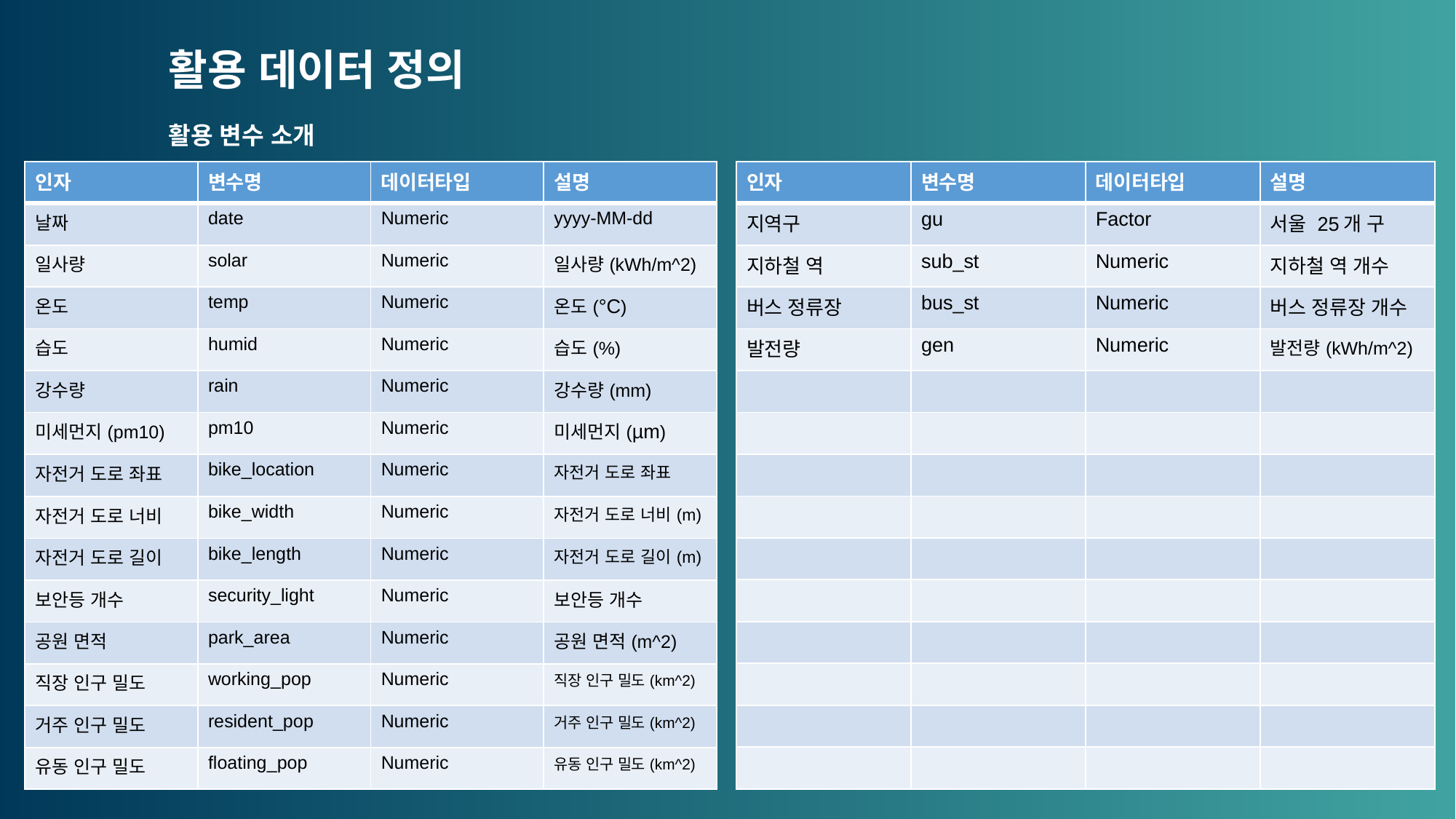

활용 데이터 정의
활용 변수 소개
| 인자 | 변수명 | 데이터타입 | 설명 |
| --- | --- | --- | --- |
| 지역구 | gu | Factor | 서울 25개 구 |
| 지하철 역 | sub\_st | Numeric | 지하철 역 개수 |
| 버스 정류장 | bus\_st | Numeric | 버스 정류장 개수 |
| 발전량 | gen | Numeric | 발전량(kWh/m^2) |
|  |  |  |  |
|  |  |  |  |
|  |  |  |  |
|  |  |  |  |
|  |  |  |  |
|  |  |  |  |
|  |  |  |  |
|  |  |  |  |
|  |  |  |  |
|  |  |  |  |
| 인자 | 변수명 | 데이터타입 | 설명 |
| --- | --- | --- | --- |
| 날짜 | date | Numeric | yyyy-MM-dd |
| 일사량 | solar | Numeric | 일사량(kWh/m^2) |
| 온도 | temp | Numeric | 온도(°C) |
| 습도 | humid | Numeric | 습도(%) |
| 강수량 | rain | Numeric | 강수량(mm) |
| 미세먼지(pm10) | pm10 | Numeric | 미세먼지(µm) |
| 자전거 도로 좌표 | bike\_location | Numeric | 자전거 도로 좌표 |
| 자전거 도로 너비 | bike\_width | Numeric | 자전거 도로 너비(m) |
| 자전거 도로 길이 | bike\_length | Numeric | 자전거 도로 길이(m) |
| 보안등 개수 | security\_light | Numeric | 보안등 개수 |
| 공원 면적 | park\_area | Numeric | 공원 면적(m^2) |
| 직장 인구 밀도 | working\_pop | Numeric | 직장 인구 밀도(km^2) |
| 거주 인구 밀도 | resident\_pop | Numeric | 거주 인구 밀도(km^2) |
| 유동 인구 밀도 | floating\_pop | Numeric | 유동 인구 밀도(km^2) |